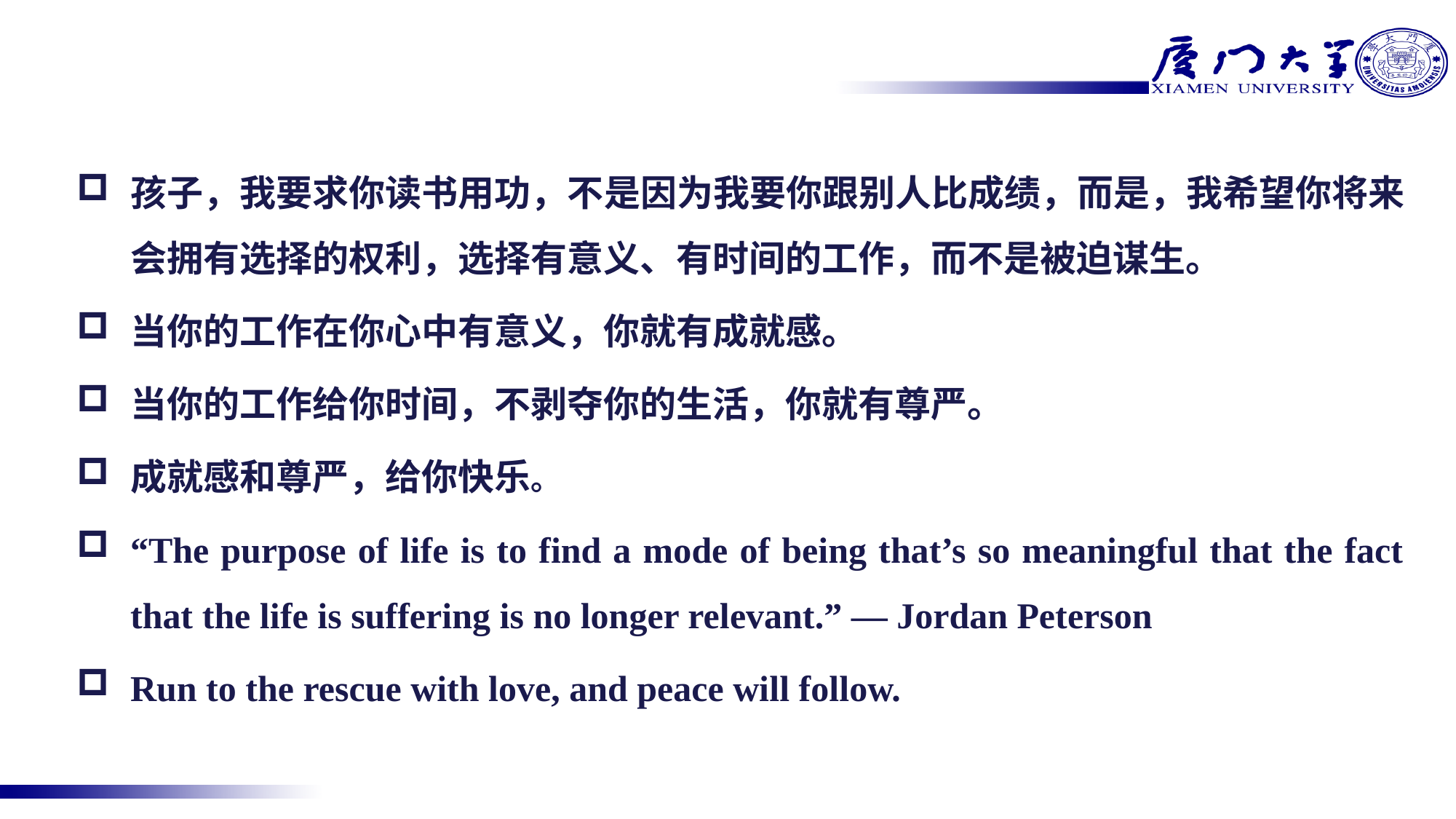

孩子，我要求你读书用功，不是因为我要你跟别人比成绩，而是，我希望你将来会拥有选择的权利，选择有意义、有时间的工作，而不是被迫谋生。
当你的工作在你心中有意义，你就有成就感。
当你的工作给你时间，不剥夺你的生活，你就有尊严。
成就感和尊严，给你快乐。
“The purpose of life is to find a mode of being that’s so meaningful that the fact that the life is suffering is no longer relevant.” — Jordan Peterson
Run to the rescue with love, and peace will follow.